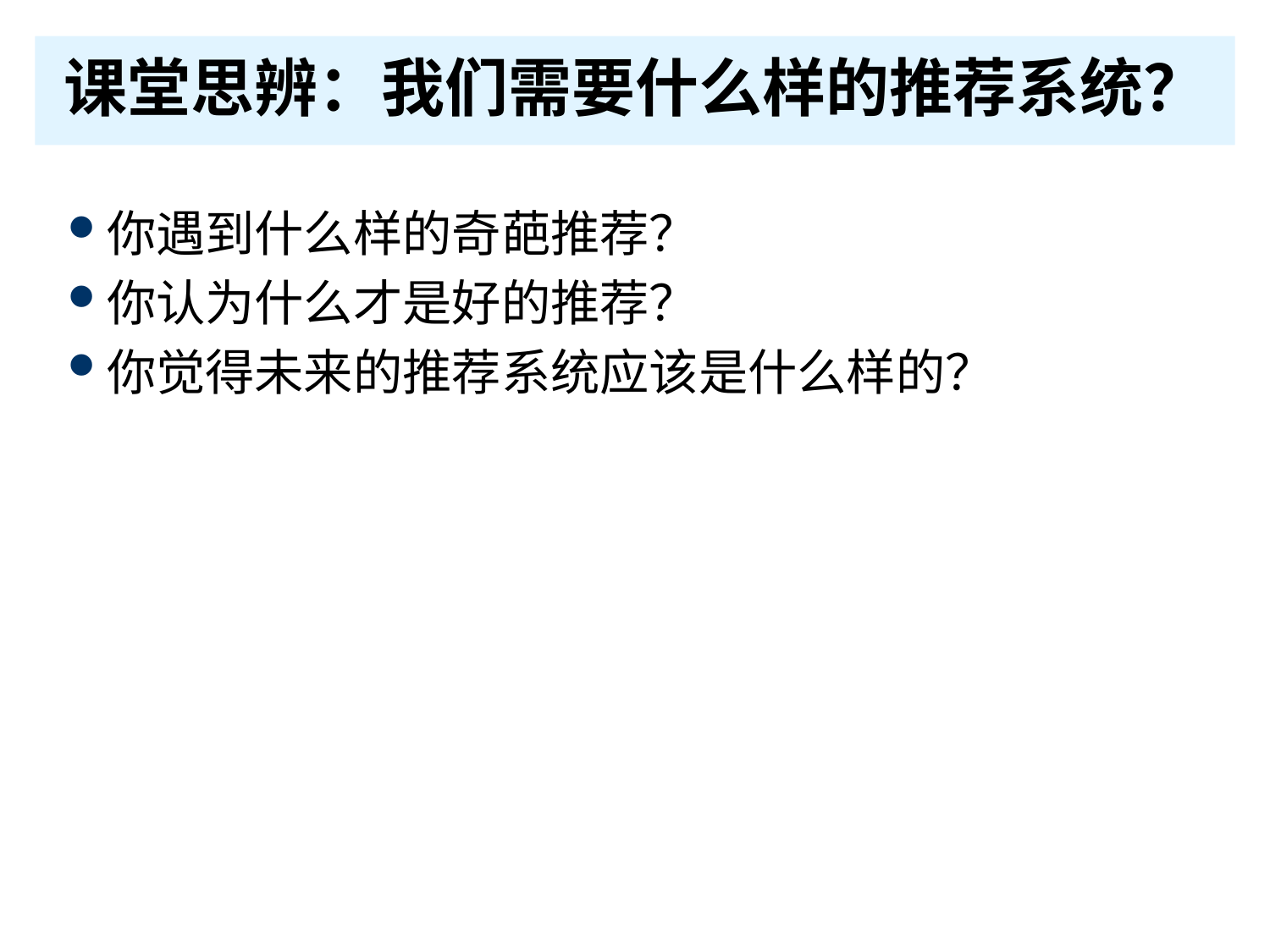

# 课堂思辨：我们需要什么样的推荐系统？
你遇到什么样的奇葩推荐？
你认为什么才是好的推荐？
你觉得未来的推荐系统应该是什么样的？